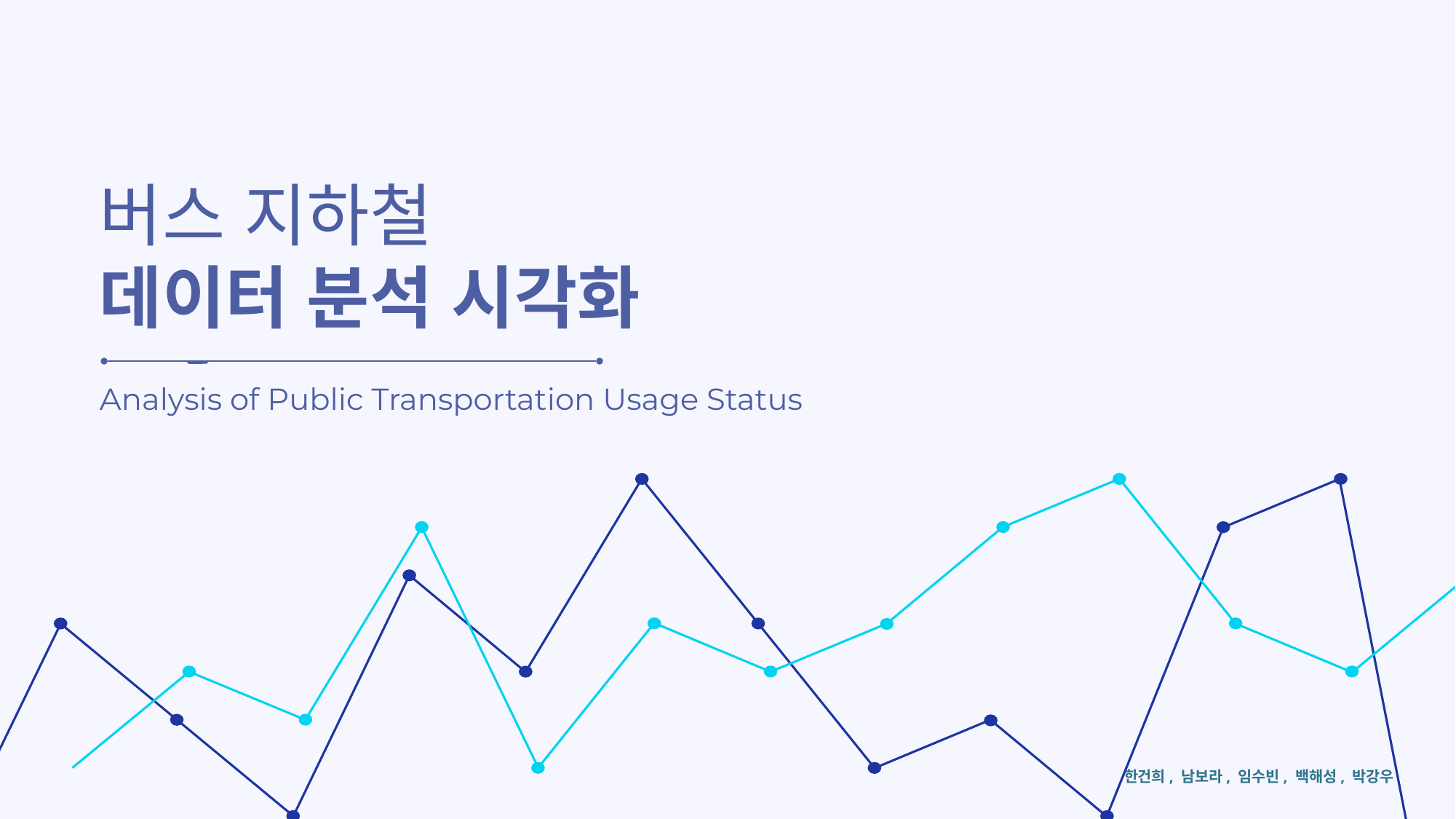

버스 지하철
데이터 분석 시각화

Analysis of Public Transportation Usage Status

한건희, 남보라, 임수빈, 백해성, 박강우